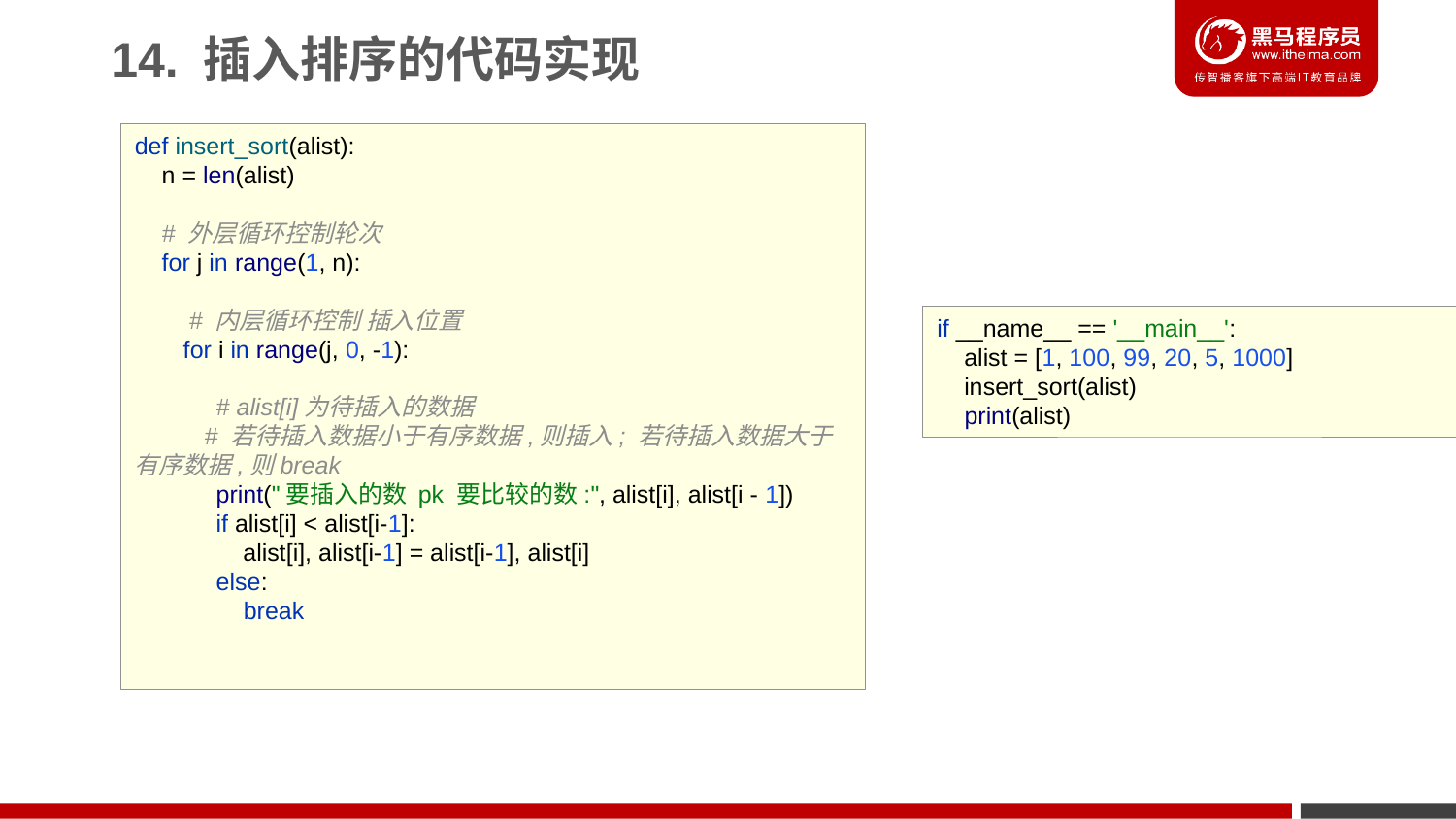

14. 插入排序的代码实现
def insert_sort(alist):
    n = len(alist)
    # 外层循环控制轮次
    for j in range(1, n):
        # 内层循环控制 插入位置
        for i in range(j, 0, -1):
            # alist[i]为待插入的数据
            # 若待插入数据小于有序数据,则插入; 若待插入数据大于有序数据,则break
            print("要插入的数 pk 要比较的数:", alist[i], alist[i - 1])
            if alist[i] < alist[i-1]:
                alist[i], alist[i-1] = alist[i-1], alist[i]
            else:
                break
if __name__ == '__main__':
    alist = [1, 100, 99, 20, 5, 1000]
    insert_sort(alist)
    print(alist)